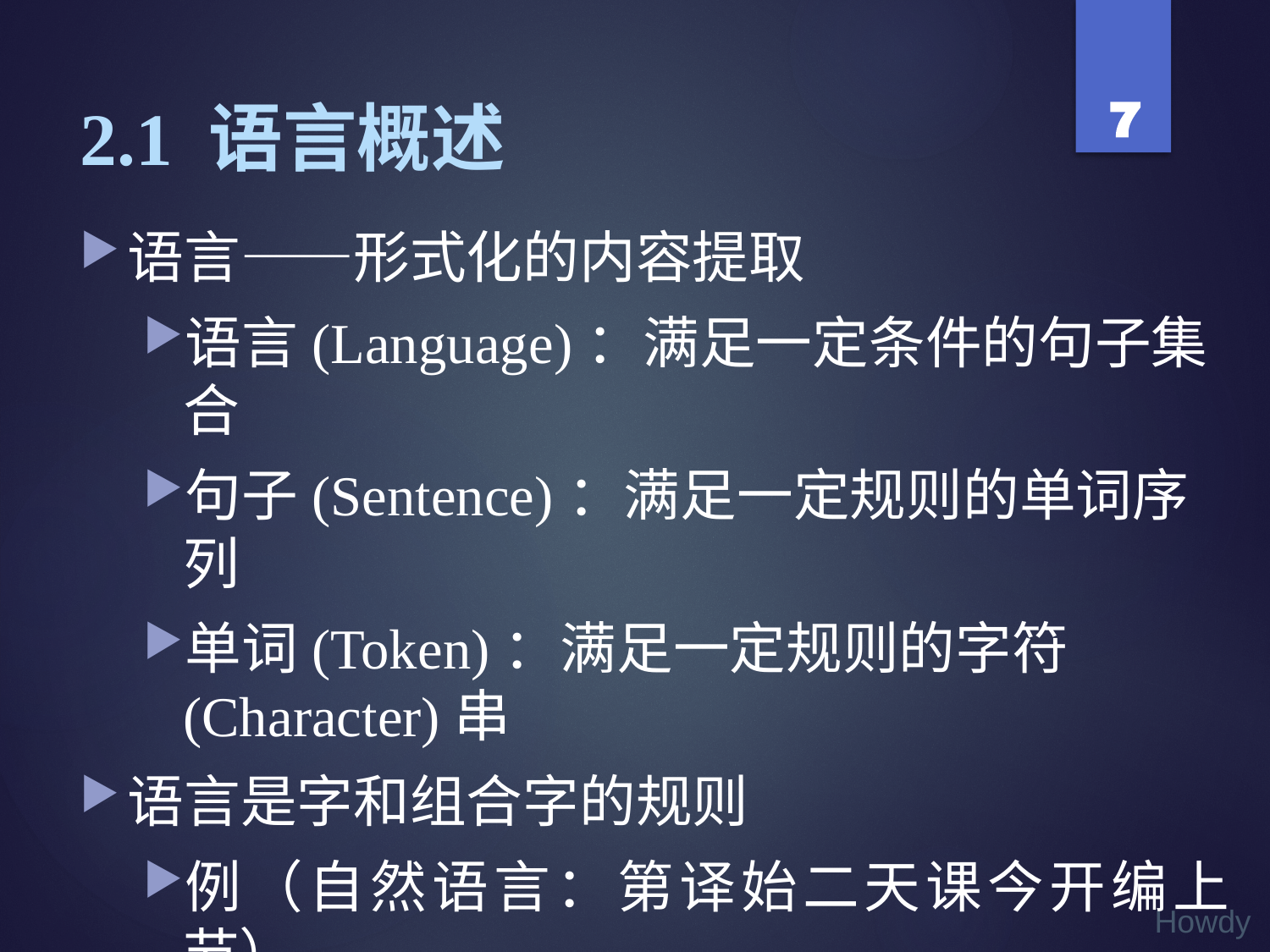

# 2.1 语言概述
语言——形式化的内容提取
语言(Language)：满足一定条件的句子集合
句子(Sentence)：满足一定规则的单词序列
单词(Token)：满足一定规则的字符(Character)串
语言是字和组合字的规则
例（自然语言：第译始二天课今开编上节）
今天开始上第二节编译课